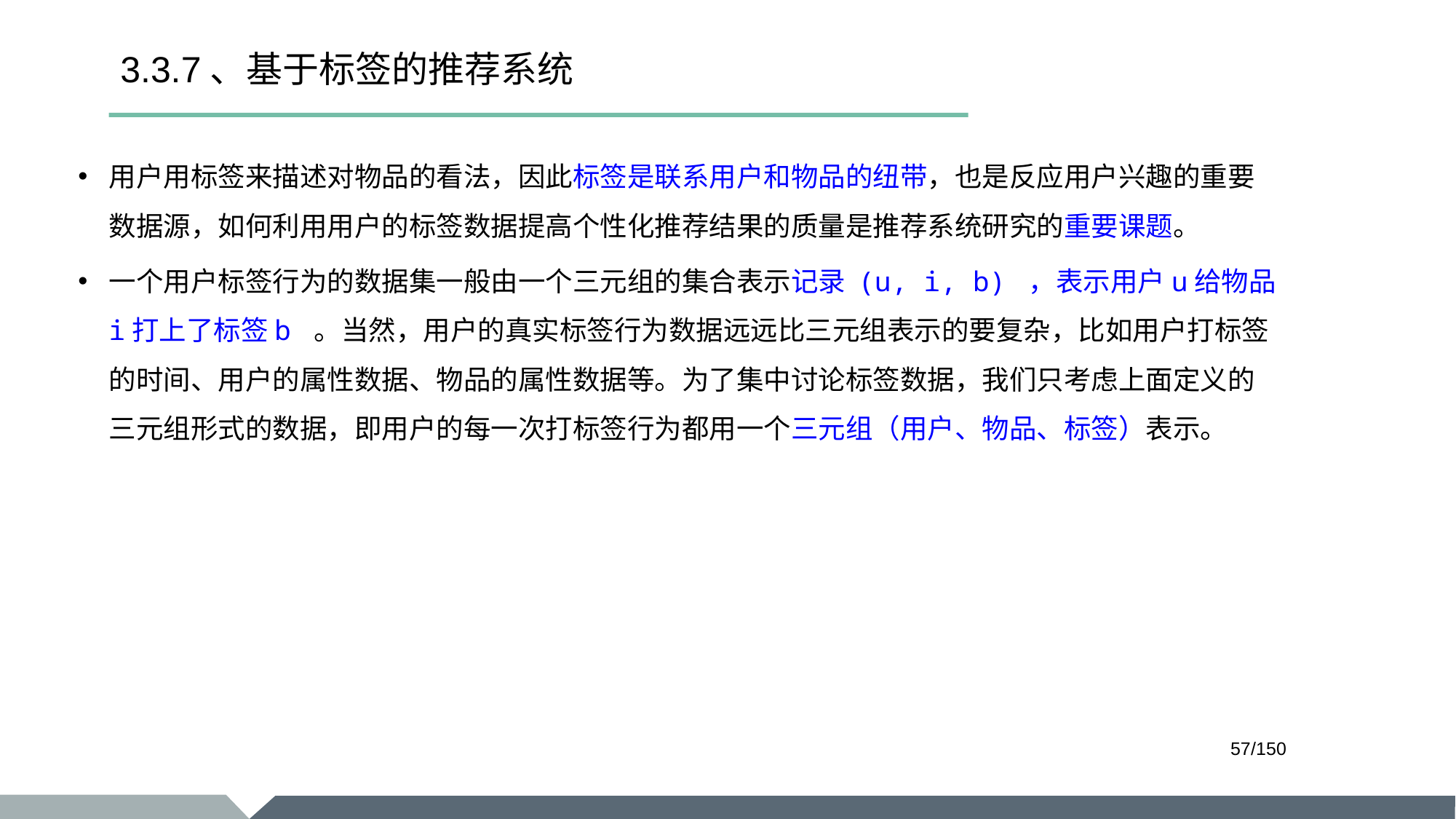

# 3.3.7、基于标签的推荐系统
用户用标签来描述对物品的看法，因此标签是联系用户和物品的纽带，也是反应用户兴趣的重要数据源，如何利用用户的标签数据提高个性化推荐结果的质量是推荐系统研究的重要课题。
一个用户标签行为的数据集一般由一个三元组的集合表示记录 (u, i, b) ，表示用户u给物品i打上了标签b 。当然，用户的真实标签行为数据远远比三元组表示的要复杂，比如用户打标签的时间、用户的属性数据、物品的属性数据等。为了集中讨论标签数据，我们只考虑上面定义的三元组形式的数据，即用户的每一次打标签行为都用一个三元组（用户、物品、标签）表示。

57/150